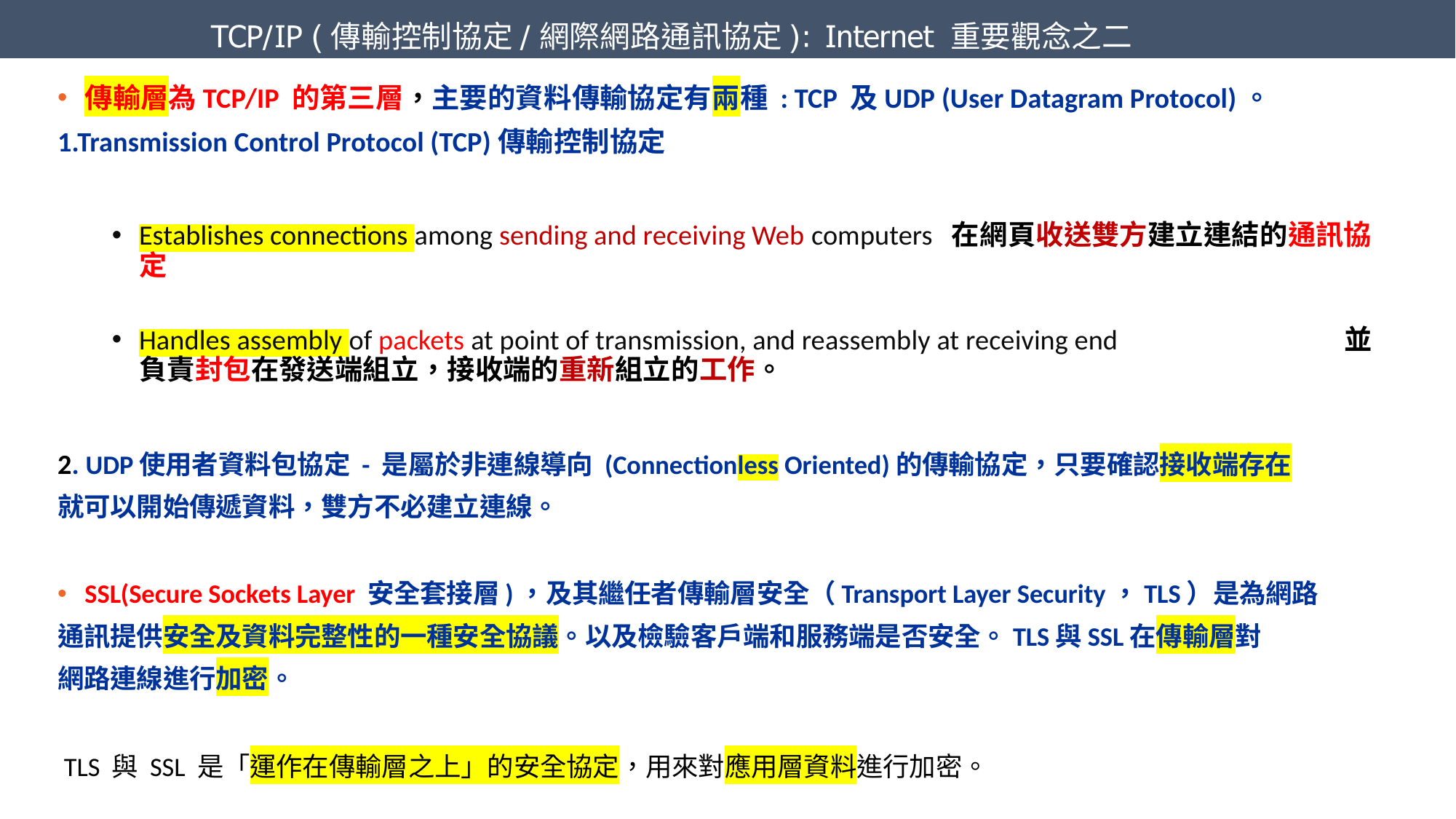

TCP/IP (傳輸控制協定/網際網路通訊協定): Internet 重要觀念之二
傳輸層為TCP/IP 的第三層，主要的資料傳輸協定有兩種 : TCP 及UDP (User Datagram Protocol)。
1.Transmission Control Protocol (TCP)傳輸控制協定

Establishes connections among sending and receiving Web computers  在網頁收送雙方建立連結的通訊協定

Handles assembly of packets at point of transmission, and reassembly at receiving end                            並負責封包在發送端組立，接收端的重新組立的工作。

2. UDP使用者資料包協定 - 是屬於非連線導向 (Connectionless Oriented)的傳輸協定，只要確認接收端存在
就可以開始傳遞資料，雙方不必建立連線。

SSL(Secure Sockets Layer 安全套接層)，及其繼任者傳輸層安全（Transport Layer Security，TLS）是為網路
通訊提供安全及資料完整性的一種安全協議。以及檢驗客戶端和服務端是否安全。TLS與SSL在傳輸層對
網路連線進行加密。

 TLS 與 SSL 是「運作在傳輸層之上」的安全協定，用來對應用層資料進行加密。